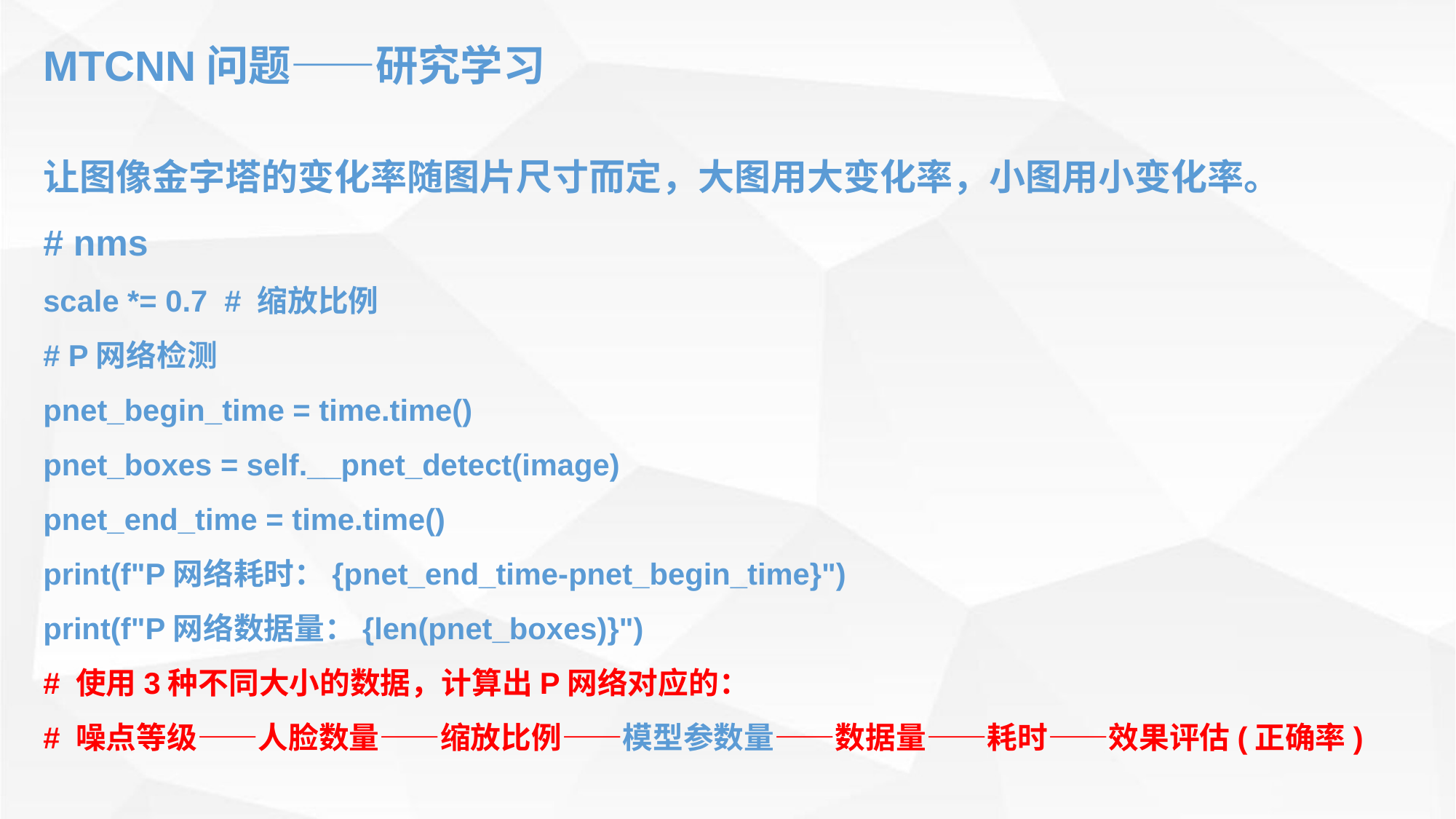

MTCNN问题——研究学习
让图像金字塔的变化率随图片尺寸而定，大图用大变化率，小图用小变化率。
# nms
scale *= 0.7  # 缩放比例
# P网络检测
pnet_begin_time = time.time()
pnet_boxes = self.__pnet_detect(image)
pnet_end_time = time.time()
print(f"P网络耗时：{pnet_end_time-pnet_begin_time}")
print(f"P网络数据量：{len(pnet_boxes)}")
# 使用3种不同大小的数据，计算出P网络对应的：
# 噪点等级——人脸数量——缩放比例——模型参数量——数据量——耗时——效果评估(正确率)